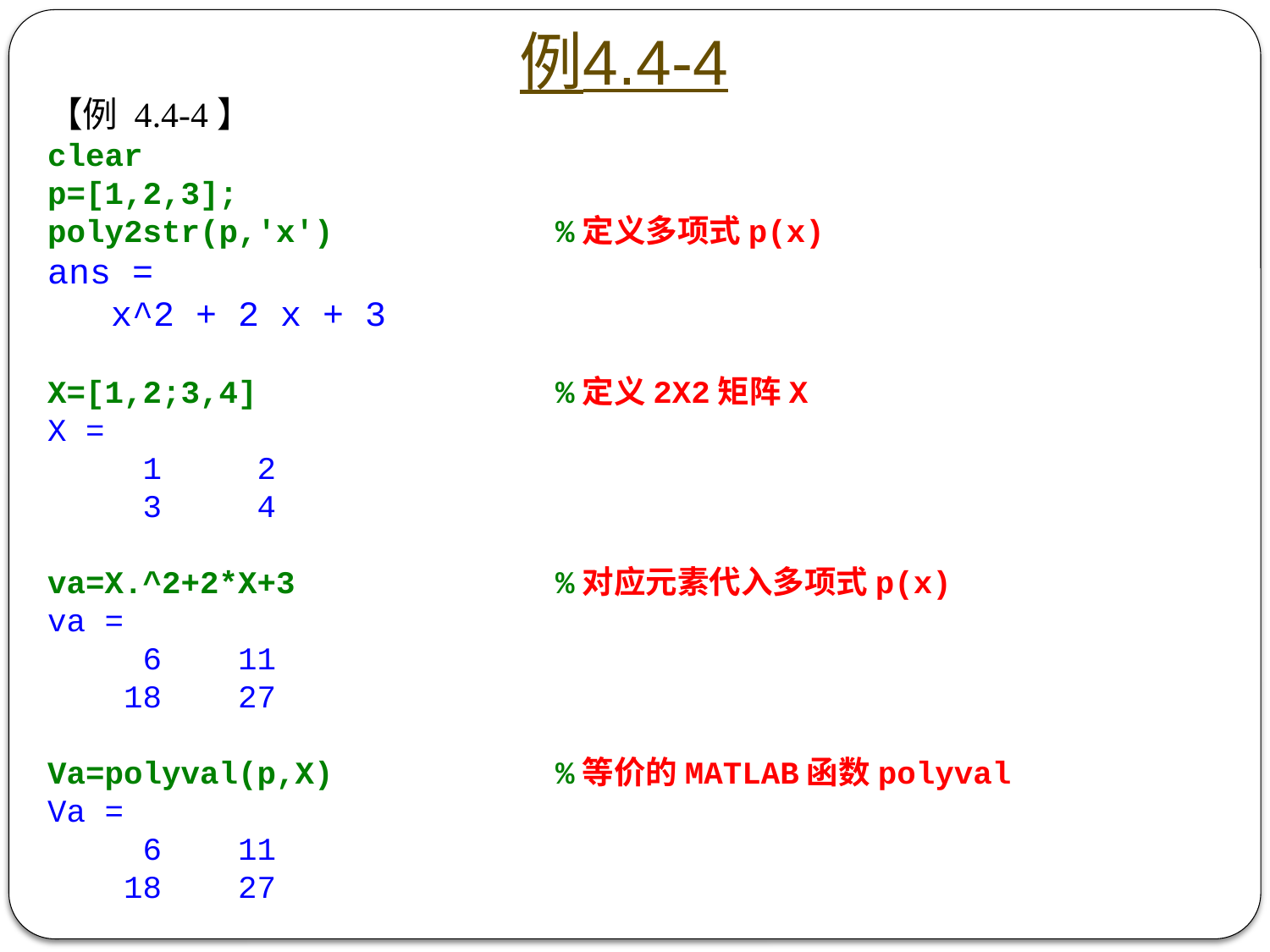

# 例4.4-4
【例 4.4-4】
clear
p=[1,2,3];
poly2str(p,'x')		%定义多项式p(x)
ans =
   x^2 + 2 x + 3

X=[1,2;3,4]			%定义2X2矩阵X
X =
     1     2
     3     4

va=X.^2+2*X+3			%对应元素代入多项式p(x)
va =
     6    11
    18    27

Va=polyval(p,X)		%等价的MATLAB函数polyval
Va =
     6    11
    18    27